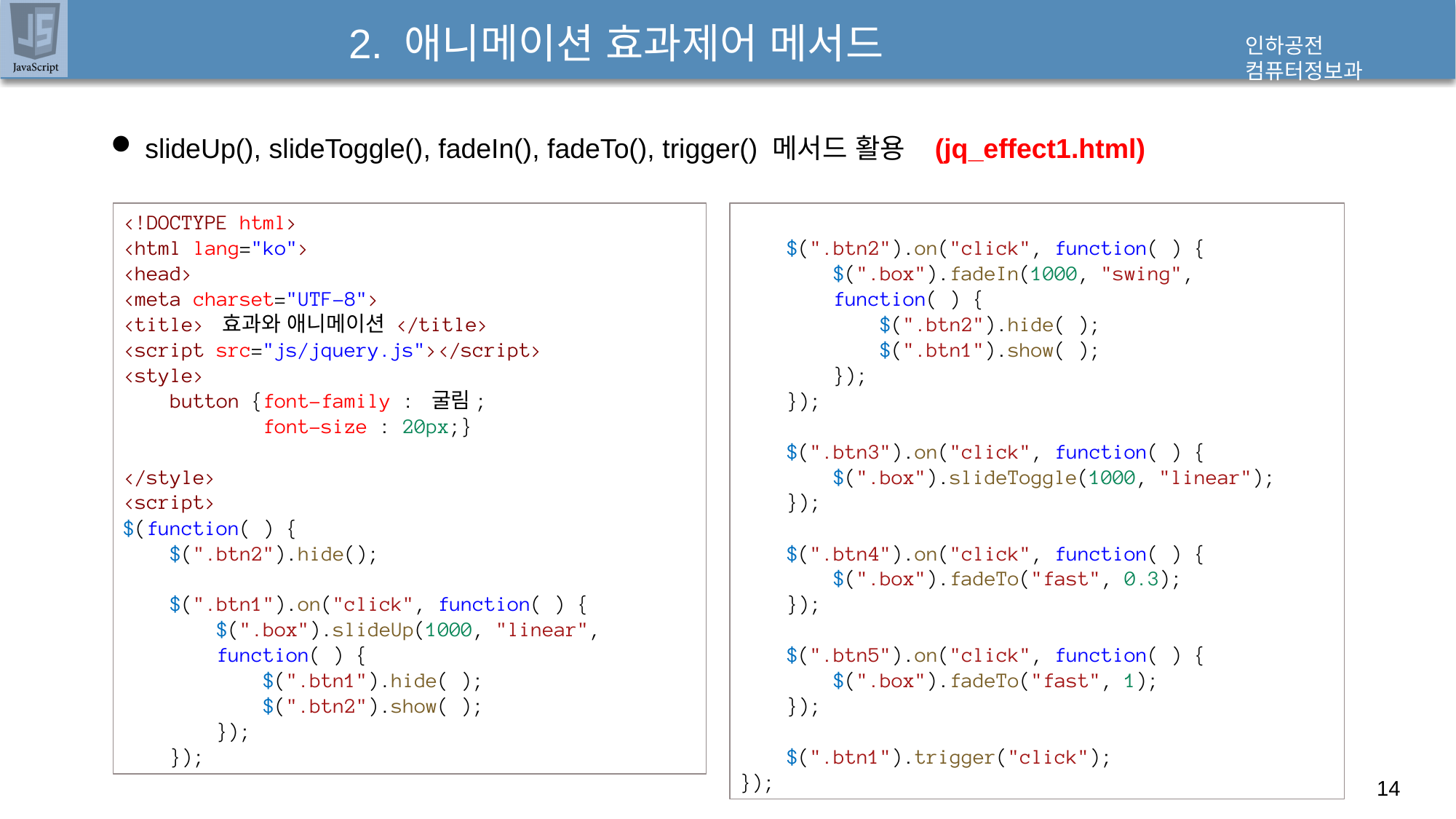

# 2. 애니메이션 효과제어 메서드
slideUp(), slideToggle(), fadeIn(), fadeTo(), trigger() 메서드 활용   (jq_effect1.html)
<!DOCTYPE html>
<html lang="ko">
<head>
<meta charset="UTF-8">
<title> 효과와 애니메이션 </title>
<script src="js/jquery.js"></script>
<style>
    button {font-family : 굴림;
            font-size : 20px;}

</style>
<script>
$(function( ) {
    $(".btn2").hide();
    $(".btn1").on("click", function( ) {
        $(".box").slideUp(1000, "linear",
        function( ) {
            $(".btn1").hide( );
            $(".btn2").show( );
        });
    });
    $(".btn2").on("click", function( ) {
        $(".box").fadeIn(1000, "swing",
        function( ) {
            $(".btn2").hide( );
            $(".btn1").show( );
        });
    });
    $(".btn3").on("click", function( ) {
        $(".box").slideToggle(1000, "linear");
    });
    $(".btn4").on("click", function( ) {
        $(".box").fadeTo("fast", 0.3);
    });
    $(".btn5").on("click", function( ) {
        $(".box").fadeTo("fast", 1);
    });

    $(".btn1").trigger("click");
});